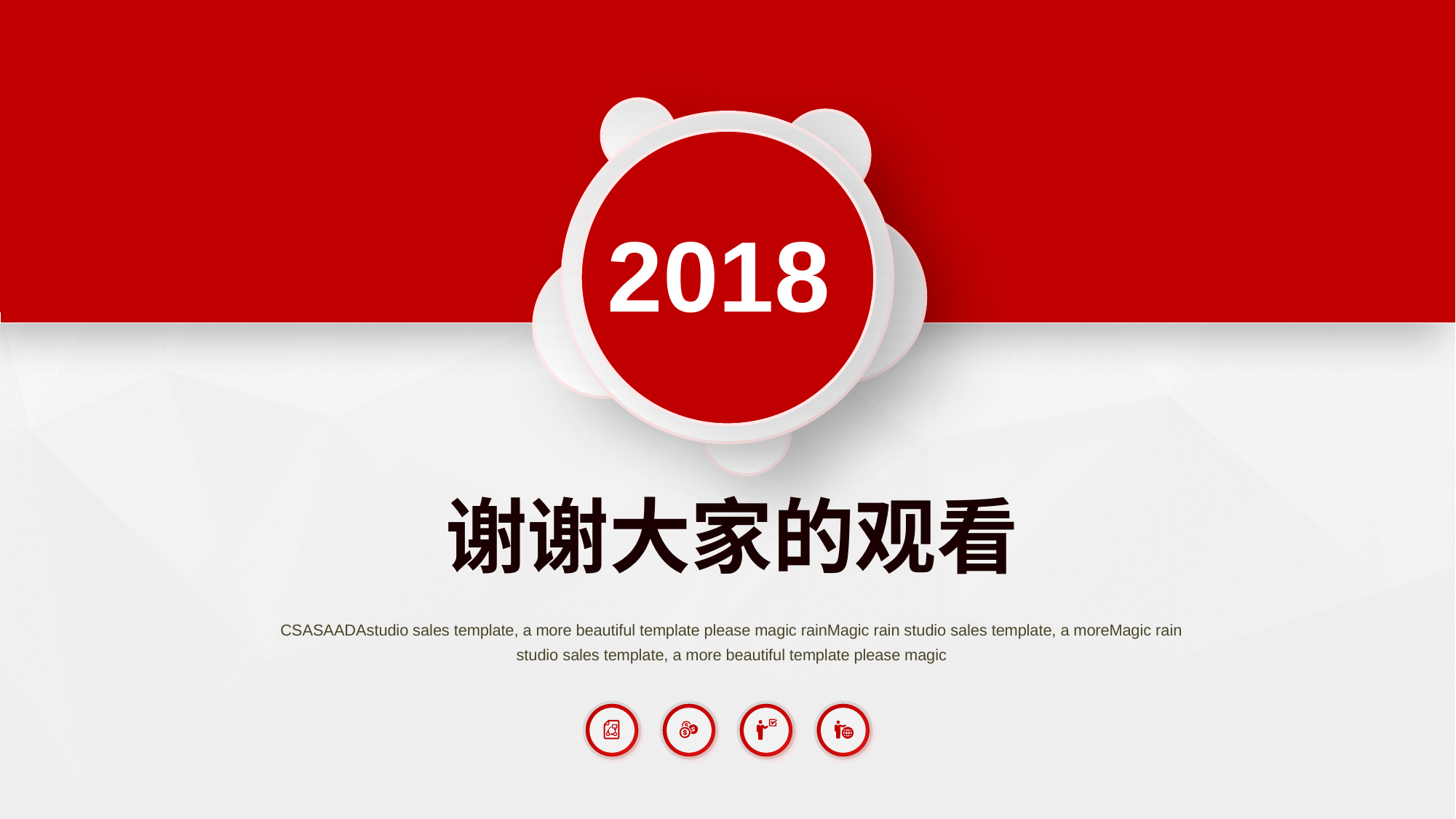

2018

谢谢大家的观看
CSASAADAstudio sales template, a more beautiful template please magic rainMagic rain studio sales template, a moreMagic rain studio sales template, a more beautiful template please magic